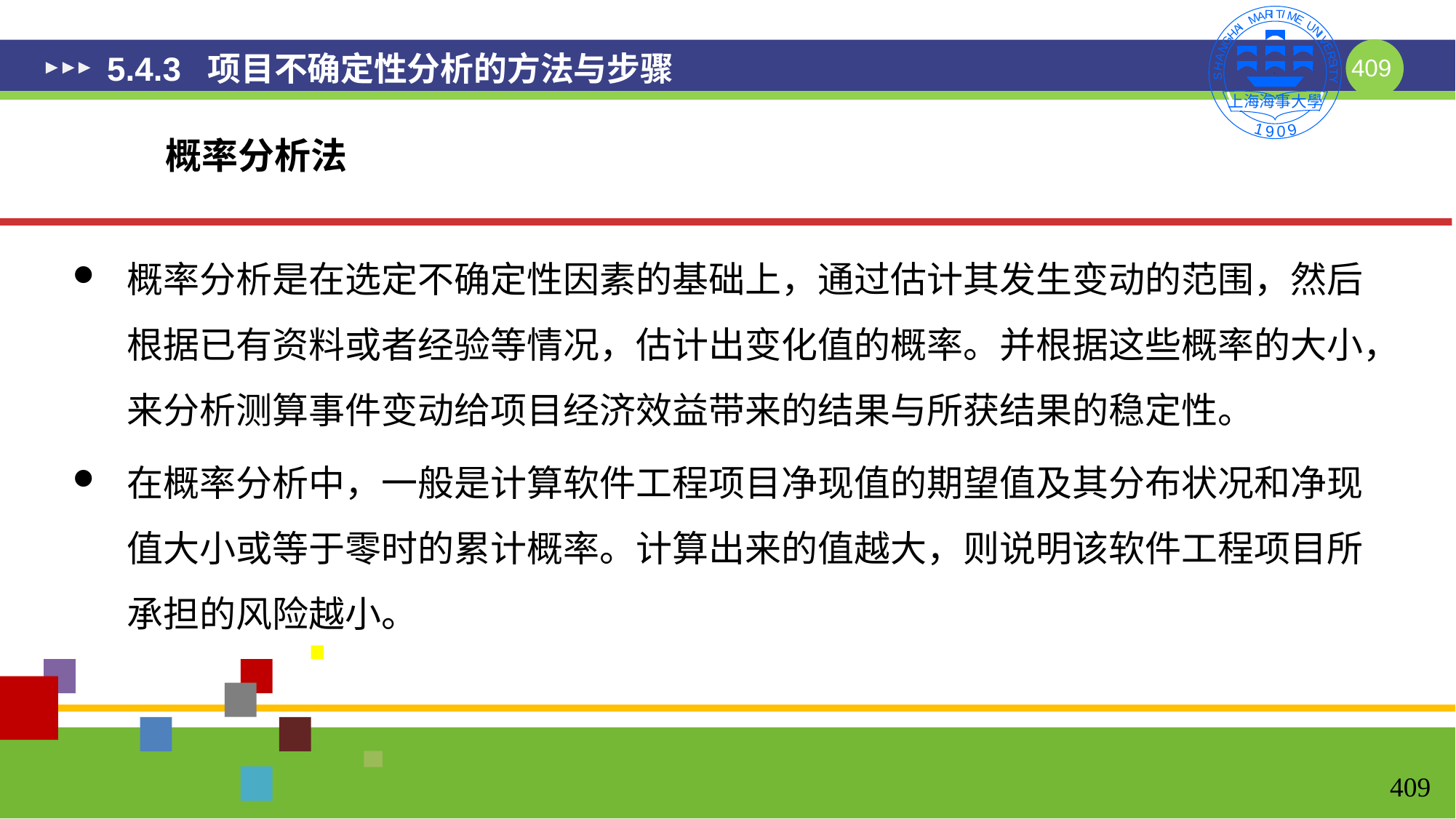

# 5.4.3  项目不确定性分析的方法与步骤
概率分析法

概率分析是在选定不确定性因素的基础上，通过估计其发生变动的范围，然后根据已有资料或者经验等情况，估计出变化值的概率。并根据这些概率的大小，来分析测算事件变动给项目经济效益带来的结果与所获结果的稳定性。
在概率分析中，一般是计算软件工程项目净现值的期望值及其分布状况和净现值大小或等于零时的累计概率。计算出来的值越大，则说明该软件工程项目所承担的风险越小。

409

409